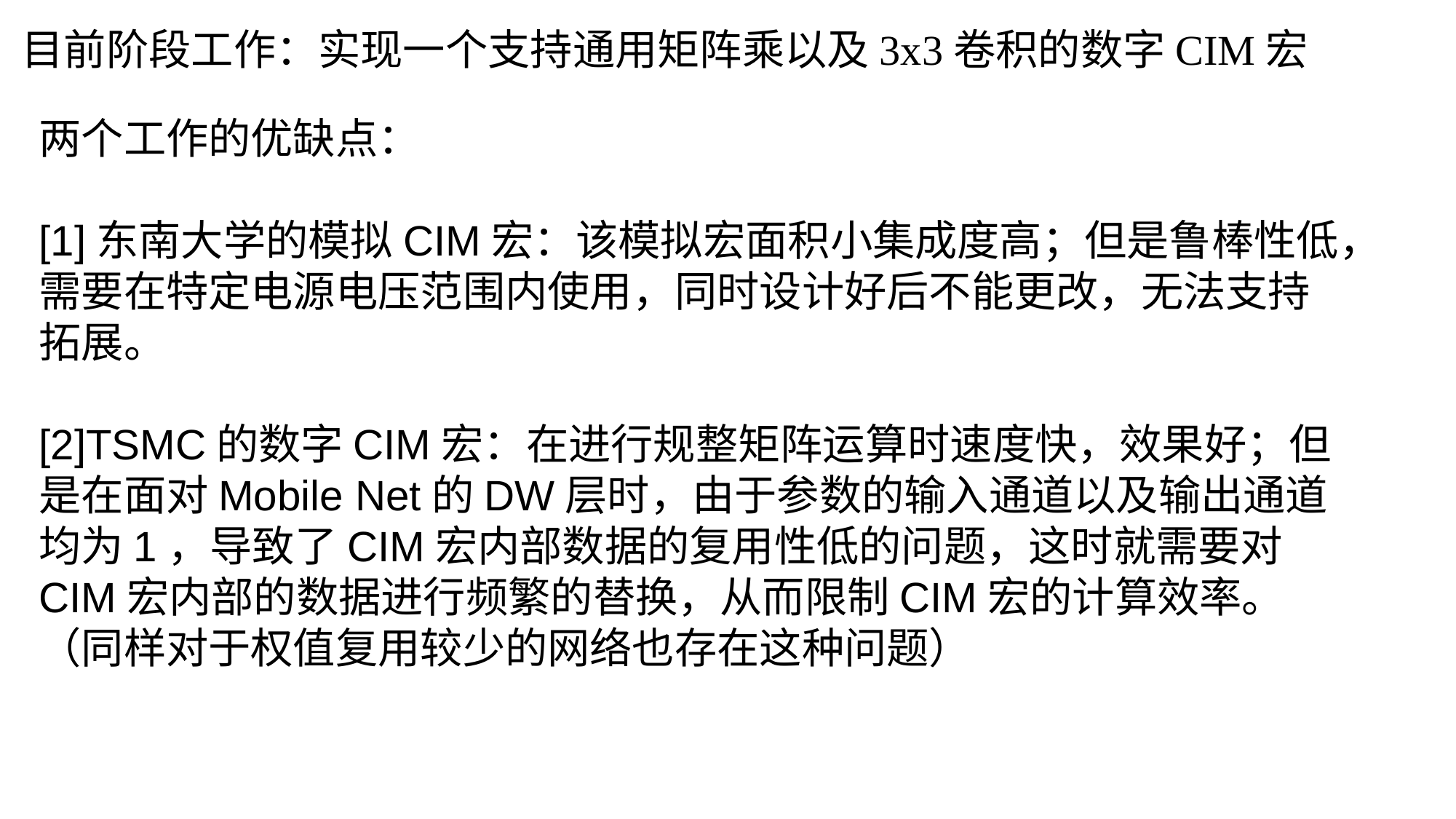

目前阶段工作：实现一个支持通用矩阵乘以及3x3卷积的数字CIM宏
两个工作的优缺点：

[1]东南大学的模拟CIM宏：该模拟宏面积小集成度高；但是鲁棒性低，需要在特定电源电压范围内使用，同时设计好后不能更改，无法支持拓展。

[2]TSMC的数字CIM宏：在进行规整矩阵运算时速度快，效果好；但是在面对Mobile Net的DW层时，由于参数的输入通道以及输出通道均为1，导致了CIM宏内部数据的复用性低的问题，这时就需要对CIM宏内部的数据进行频繁的替换，从而限制CIM宏的计算效率。（同样对于权值复用较少的网络也存在这种问题）